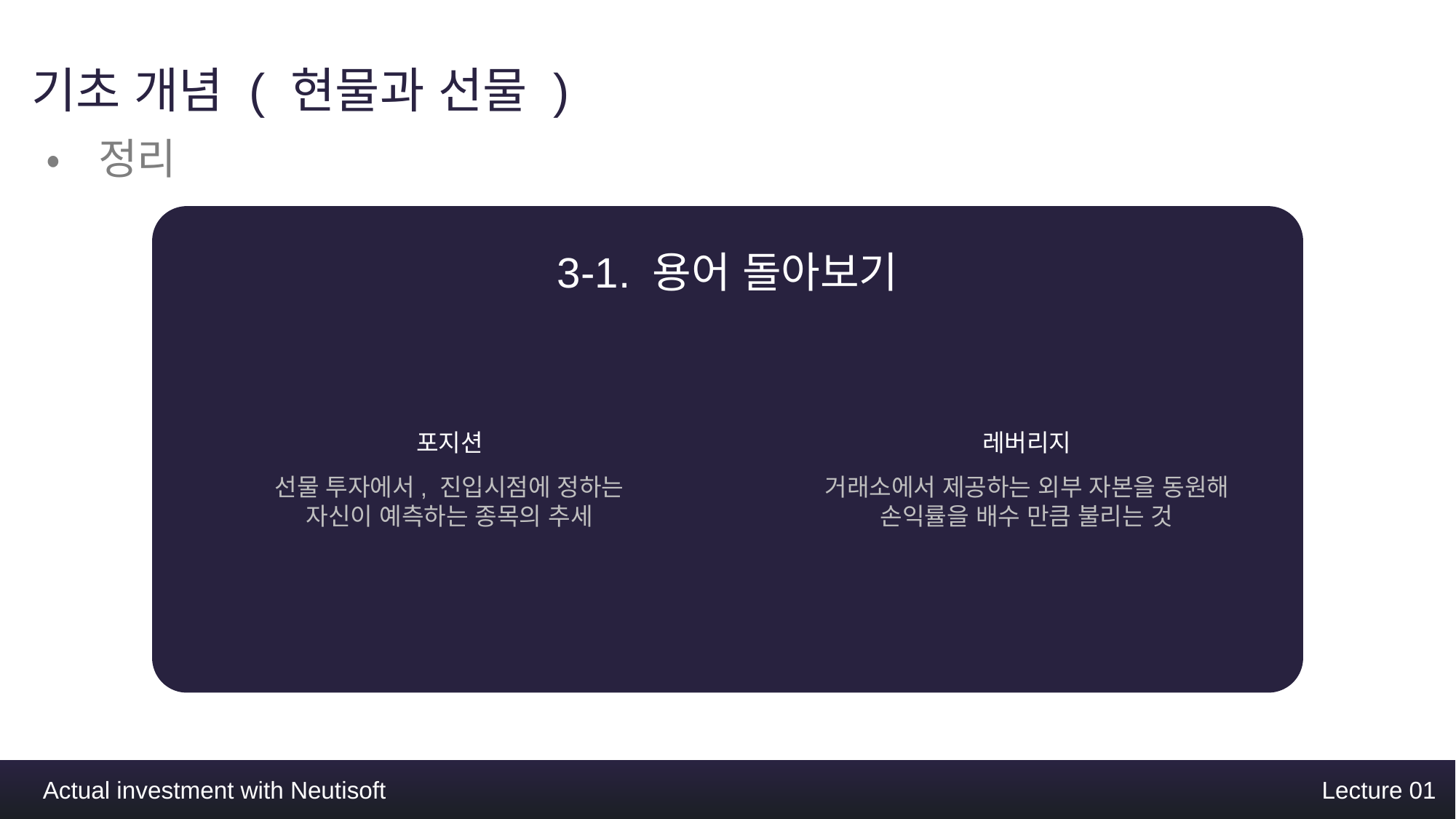

기초 개념 ( 현물과 선물 )
•정리

3-1. 용어 돌아보기
포지션
선물 투자에서, 진입시점에 정하는
자신이 예측하는 종목의 추세
레버리지
거래소에서 제공하는 외부 자본을 동원해
손익률을 배수 만큼 불리는 것

Actual investment with Neutisoft
Lecture 01